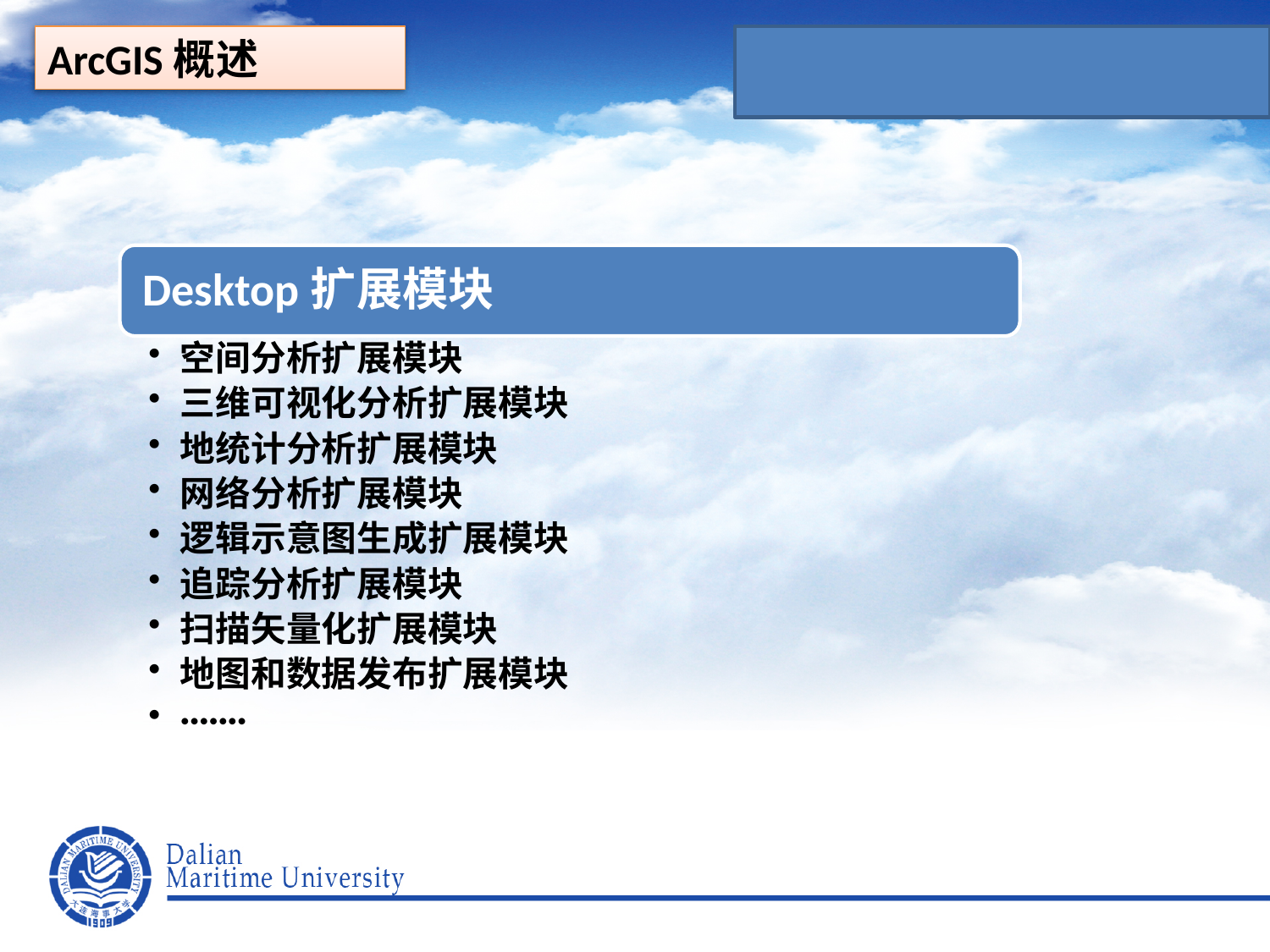

ArcGIS概述
Desktop扩展模块
空间分析扩展模块
三维可视化分析扩展模块
地统计分析扩展模块
网络分析扩展模块
逻辑示意图生成扩展模块
追踪分析扩展模块
扫描矢量化扩展模块
地图和数据发布扩展模块
·······